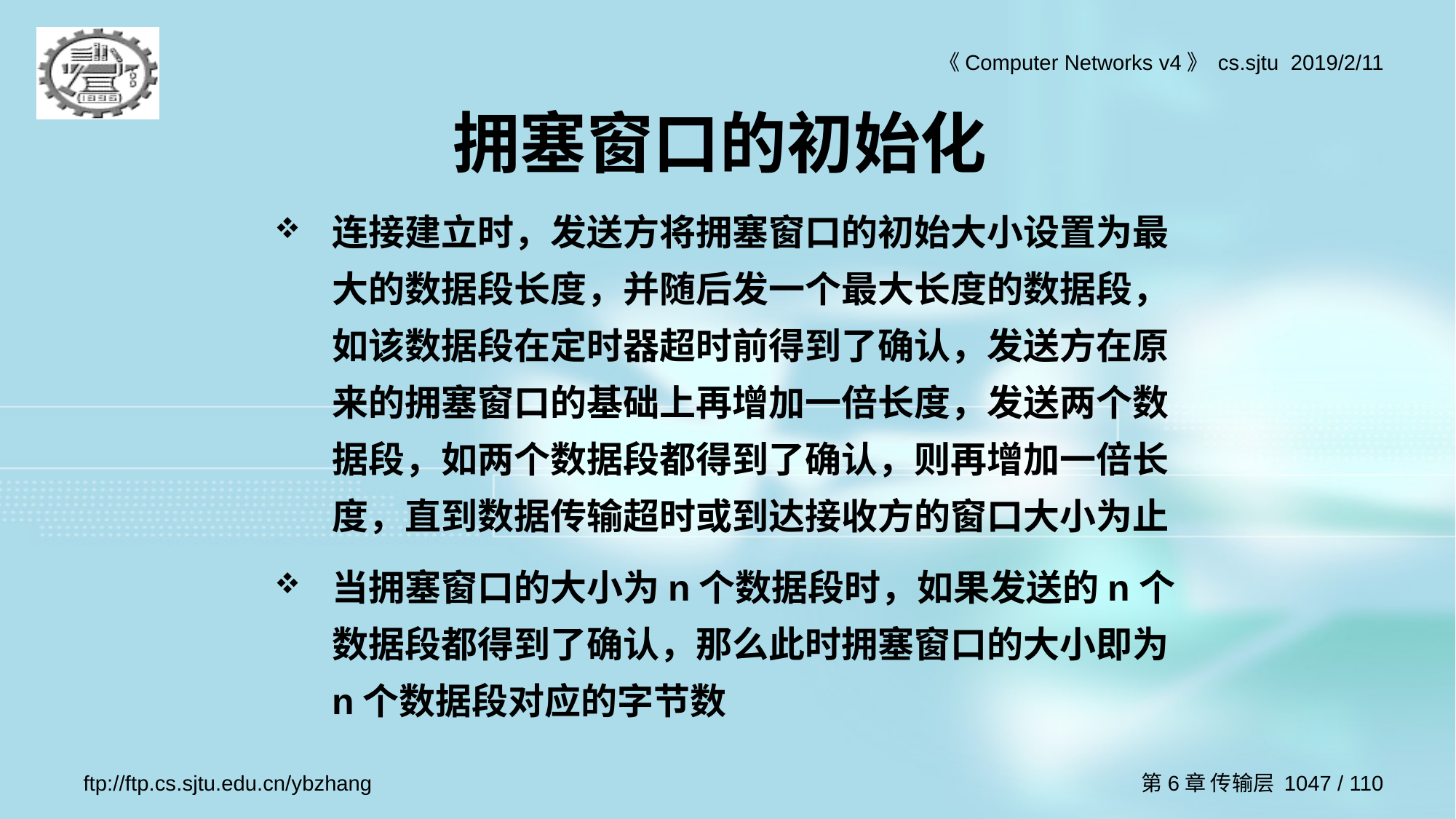

# 拥塞窗口的初始化
连接建立时，发送方将拥塞窗口的初始大小设置为最大的数据段长度，并随后发一个最大长度的数据段，如该数据段在定时器超时前得到了确认，发送方在原来的拥塞窗口的基础上再增加一倍长度，发送两个数据段，如两个数据段都得到了确认，则再增加一倍长度，直到数据传输超时或到达接收方的窗口大小为止
当拥塞窗口的大小为n个数据段时，如果发送的n个数据段都得到了确认，那么此时拥塞窗口的大小即为n个数据段对应的字节数